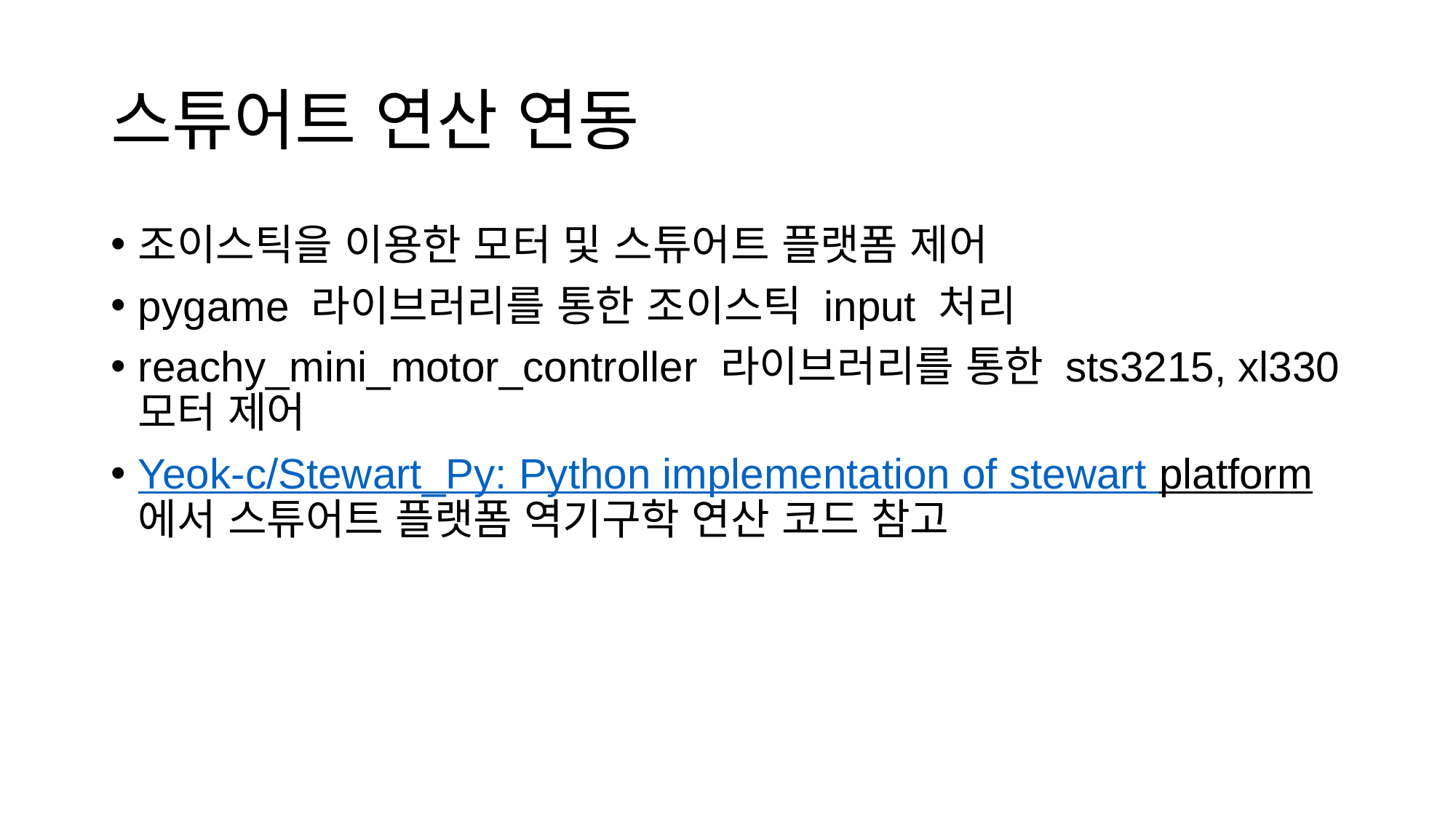

# 스튜어트 연산 연동
조이스틱을 이용한 모터 및 스튜어트 플랫폼 제어
pygame 라이브러리를 통한 조이스틱 input 처리
reachy_mini_motor_controller 라이브러리를 통한 sts3215, xl330 모터 제어
Yeok-c/Stewart_Py: Python implementation of stewart platform 에서 스튜어트 플랫폼 역기구학 연산 코드 참고